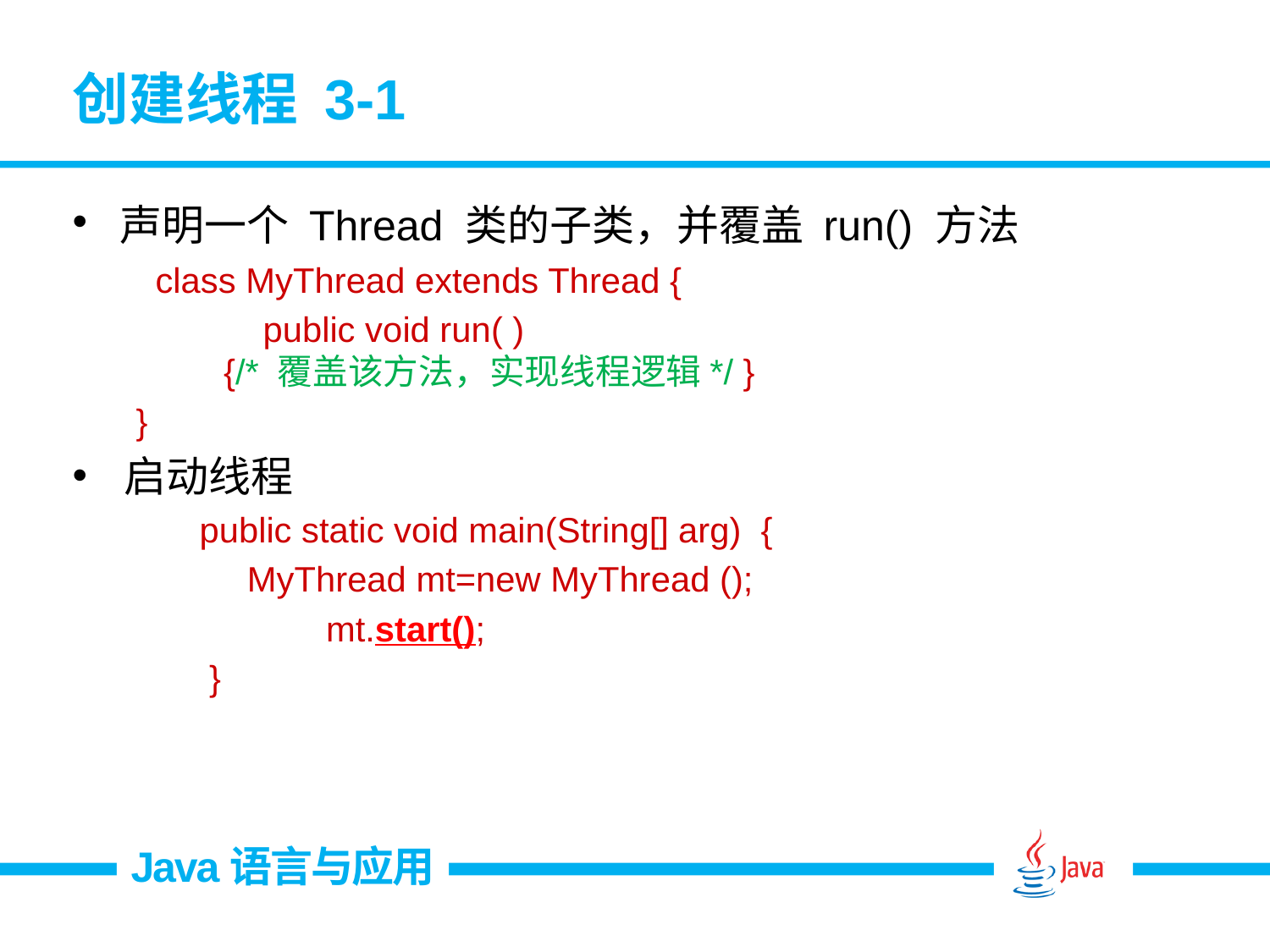

# 创建线程 3-1

声明一个 Thread 类的子类，并覆盖 run() 方法
  class MyThread extends Thread {
   	public void run( )
         {/* 覆盖该方法，实现线程逻辑*/ }
}
启动线程
public static void main(String[] arg)  {
	MyThread mt=new MyThread ();
             mt.start();
 }